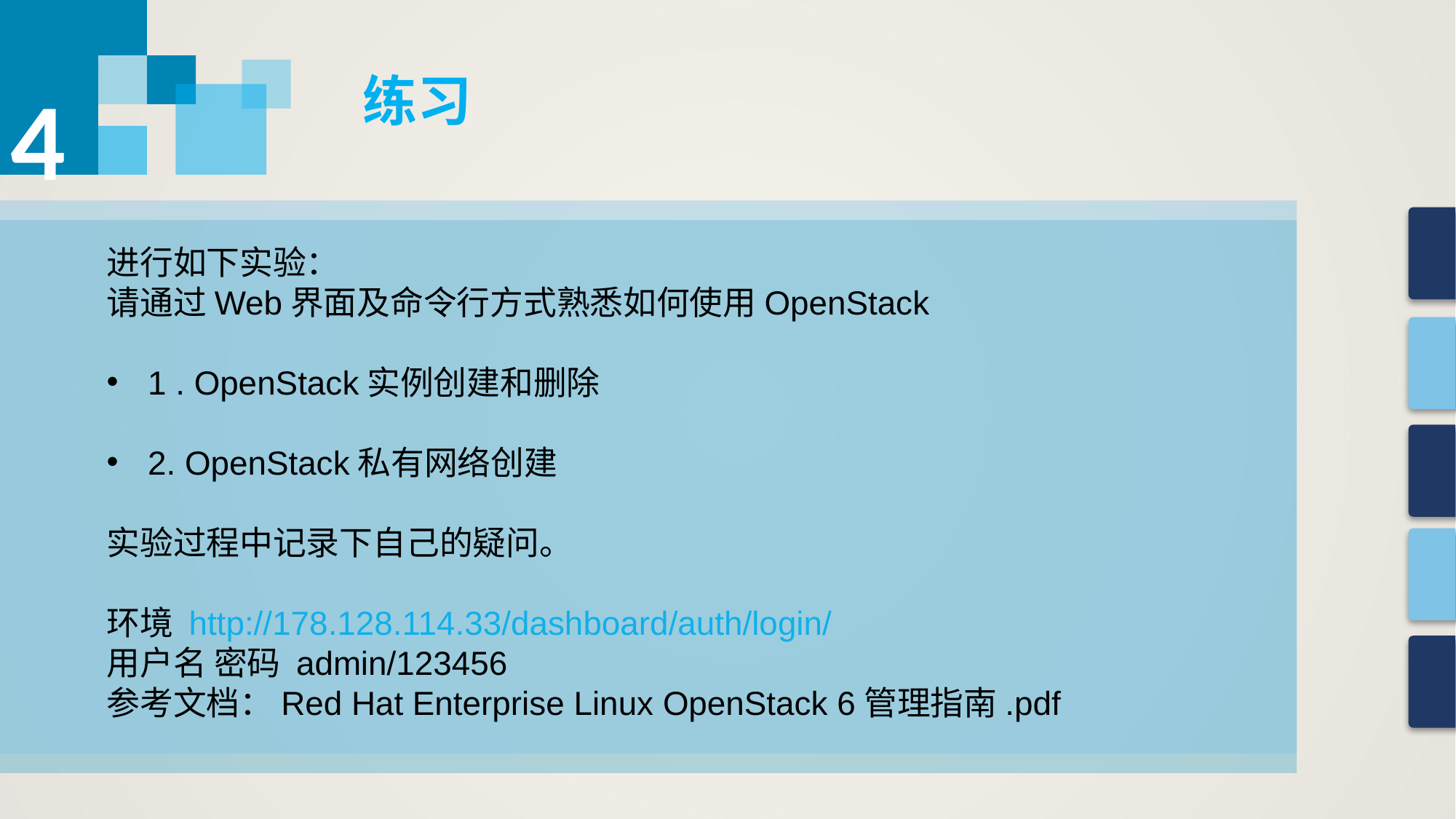

4
练习

进行如下实验：
请通过Web界面及命令行方式熟悉如何使用OpenStack

1 . OpenStack实例创建和删除

2. OpenStack私有网络创建

实验过程中记录下自己的疑问。

环境 http://178.128.114.33/dashboard/auth/login/
用户名 密码 admin/123456
参考文档：Red Hat Enterprise Linux OpenStack 6管理指南.pdf